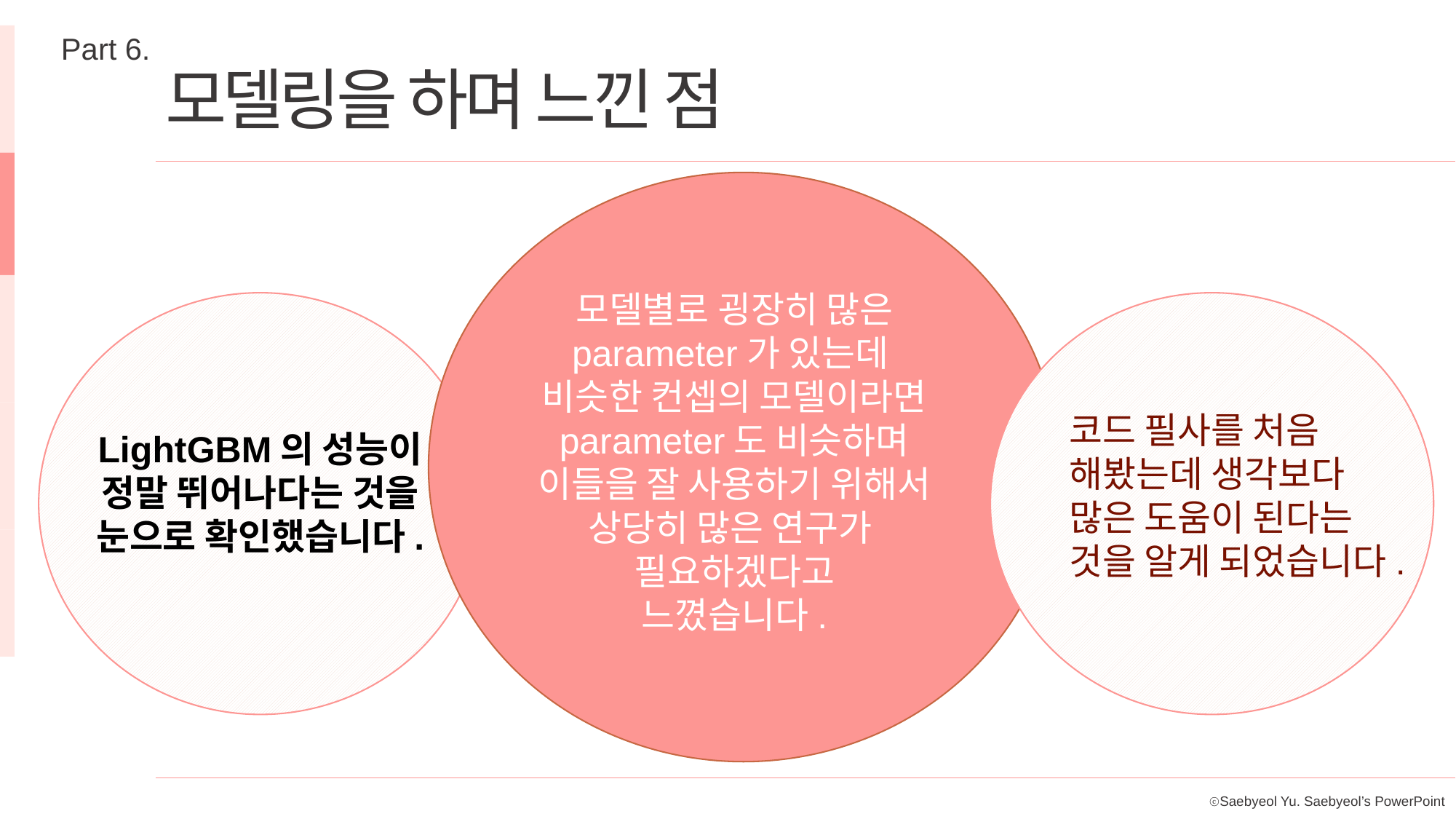

Part 6.

모델링을 하며 느낀 점

모델별로 굉장히 많은
parameter가 있는데
비슷한 컨셉의 모델이라면
parameter도 비슷하며
이들을 잘 사용하기 위해서
상당히 많은 연구가
필요하겠다고
느꼈습니다.

코드 필사를 처음
해봤는데 생각보다
많은 도움이 된다는
것을 알게 되었습니다.

LightGBM의 성능이
정말 뛰어나다는 것을
눈으로 확인했습니다.